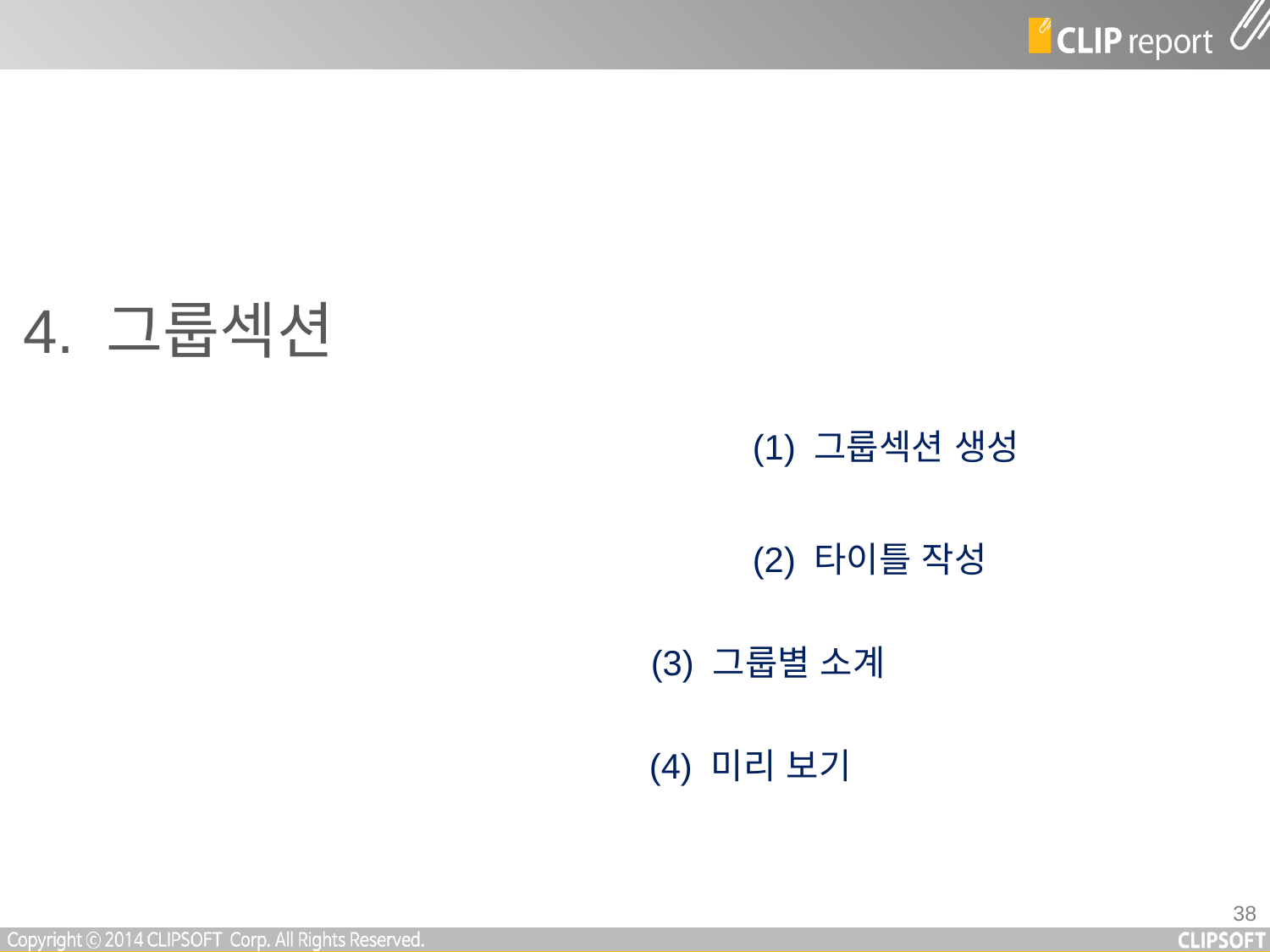

4. 그룹섹션
(1) 그룹섹션 생성
(2) 타이틀 작성
(3) 그룹별 소계
(4) 미리 보기